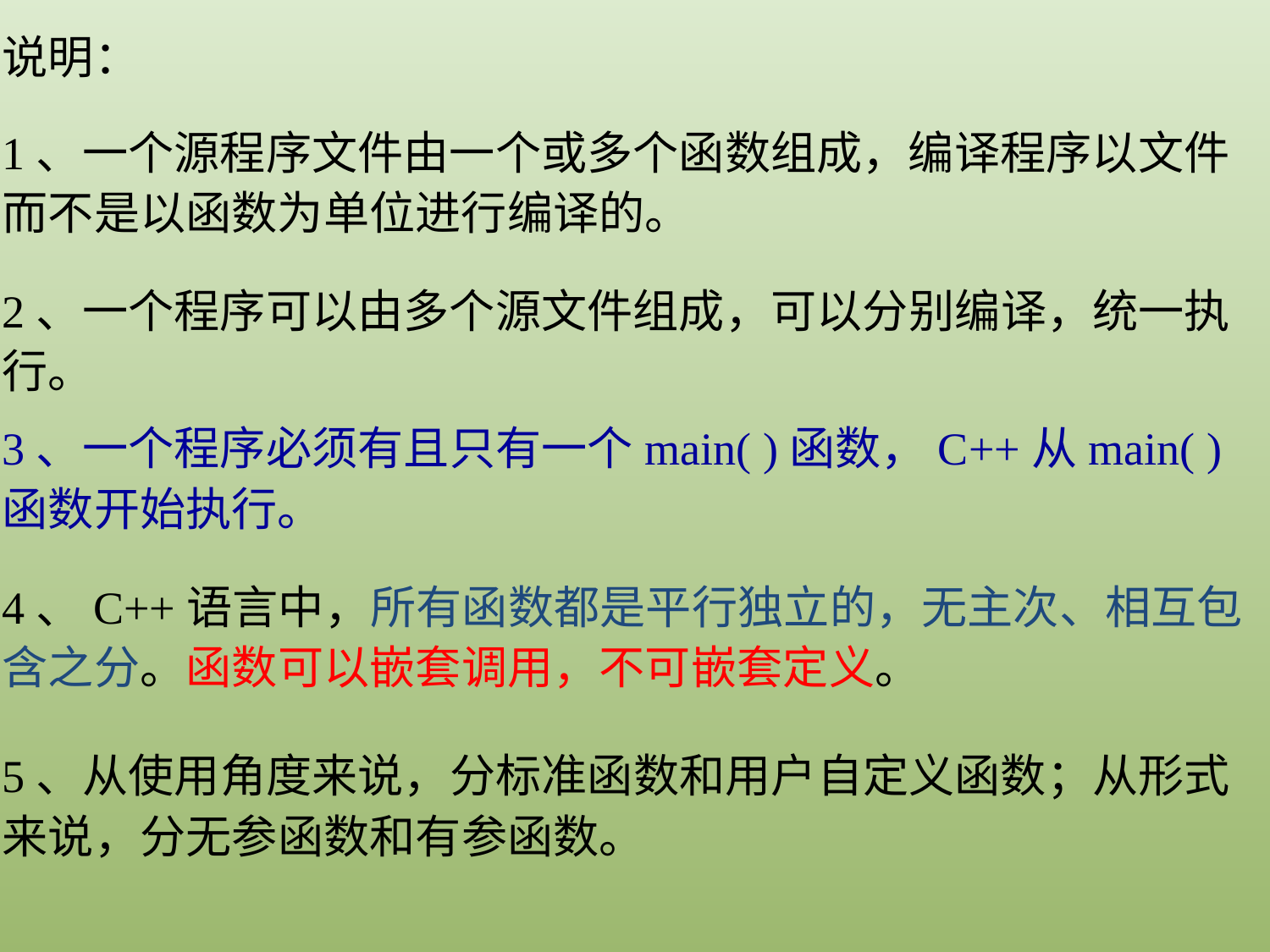

说明：
1、一个源程序文件由一个或多个函数组成，编译程序以文件而不是以函数为单位进行编译的。
2、一个程序可以由多个源文件组成，可以分别编译，统一执行。
3、一个程序必须有且只有一个main( )函数，C++从main( )函数开始执行。
4、C++语言中，所有函数都是平行独立的，无主次、相互包含之分。函数可以嵌套调用，不可嵌套定义。
5、从使用角度来说，分标准函数和用户自定义函数；从形式来说，分无参函数和有参函数。
171